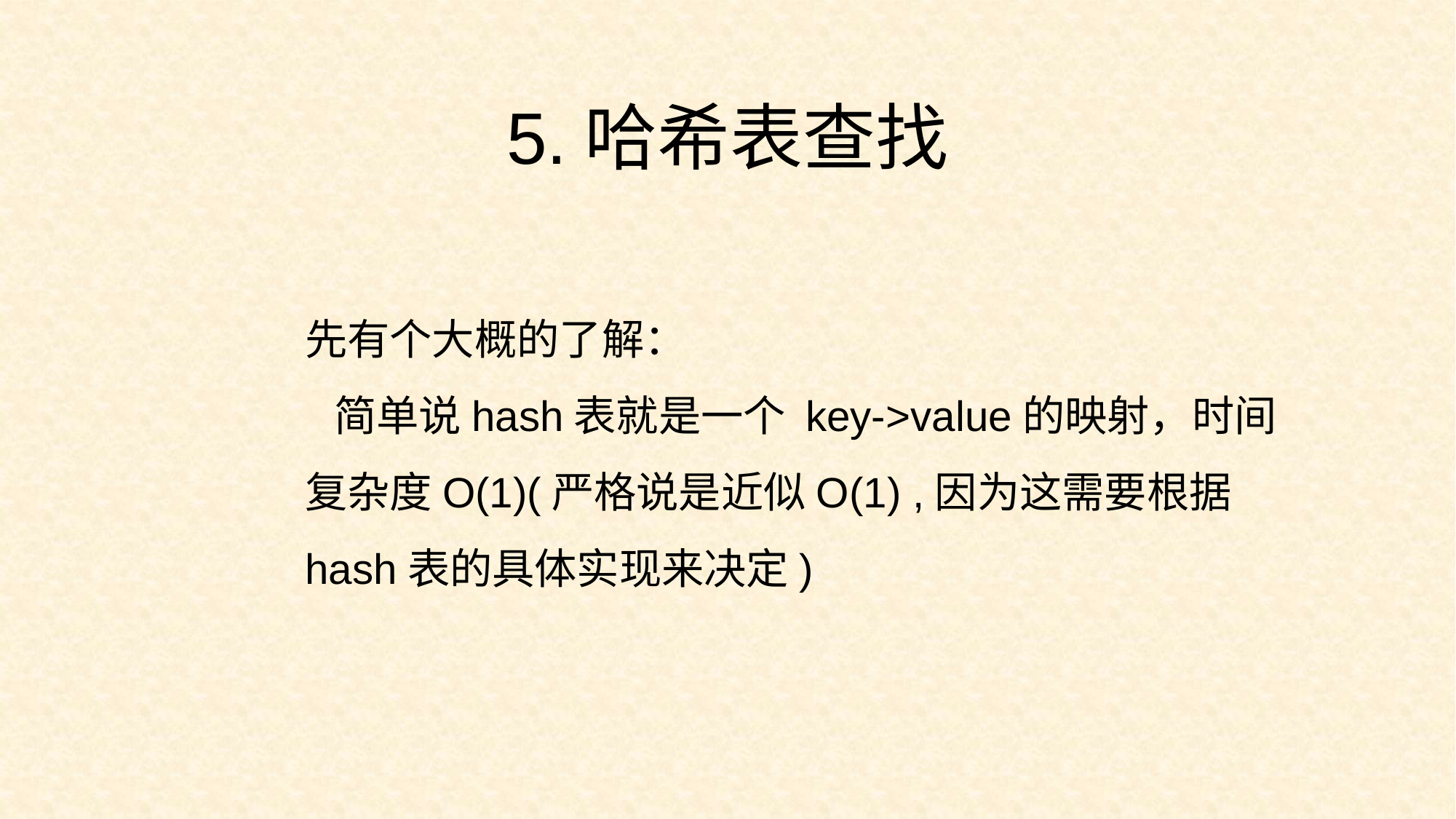

5.哈希表查找
先有个大概的了解：
  简单说hash表就是一个 key->value的映射，时间复杂度O(1)(严格说是近似O(1) ,因为这需要根据hash表的具体实现来决定)